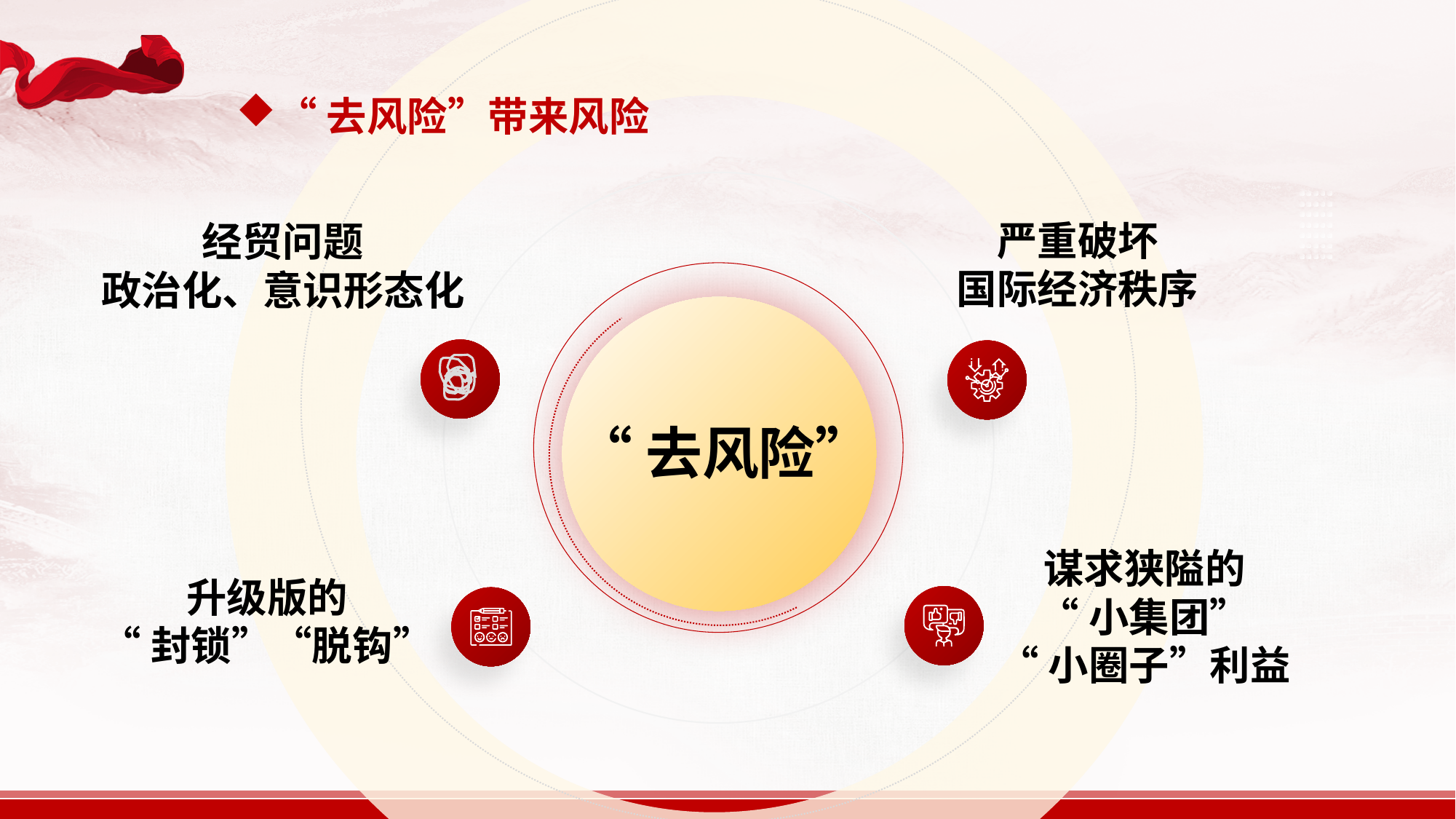

“去风险”带来风险

严重破坏
国际经济秩序

经贸问题
政治化、意识形态化

“去风险”
谋求狭隘的
“小集团”
“小圈子”利益

升级版的
“封锁”“脱钩”